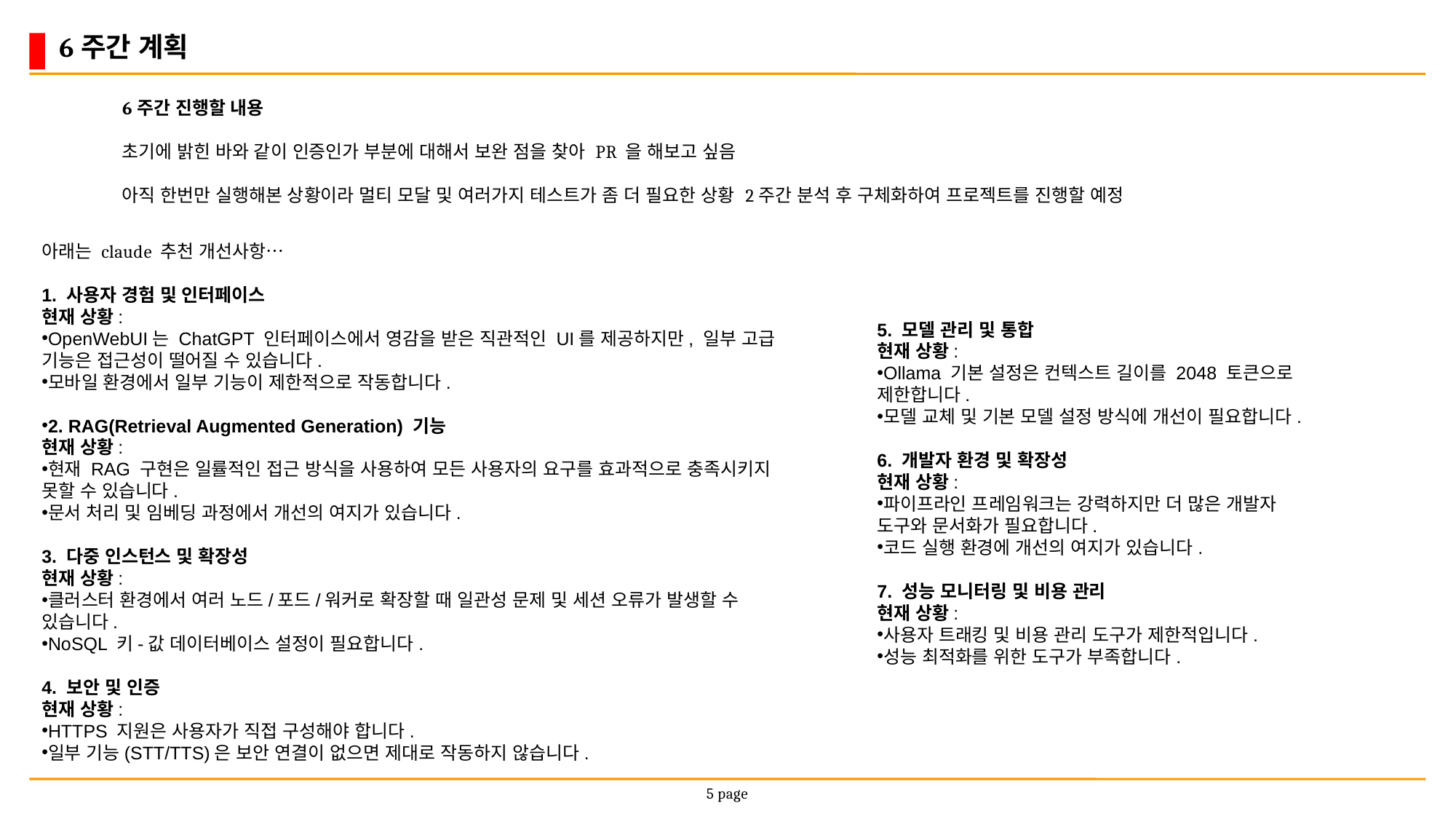

# 6주간 계획

6주간 진행할 내용

초기에 밝힌 바와 같이 인증인가 부분에 대해서 보완 점을 찾아 PR 을 해보고 싶음

아직 한번만 실행해본 상황이라 멀티 모달 및 여러가지 테스트가 좀 더 필요한 상황 2주간 분석 후 구체화하여 프로젝트를 진행할 예정

아래는 claude 추천 개선사항…

1. 사용자 경험 및 인터페이스
현재 상황:
OpenWebUI는 ChatGPT 인터페이스에서 영감을 받은 직관적인 UI를 제공하지만, 일부 고급 기능은 접근성이 떨어질 수 있습니다.
모바일 환경에서 일부 기능이 제한적으로 작동합니다.

2. RAG(Retrieval Augmented Generation) 기능
현재 상황:
현재 RAG 구현은 일률적인 접근 방식을 사용하여 모든 사용자의 요구를 효과적으로 충족시키지 못할 수 있습니다.
문서 처리 및 임베딩 과정에서 개선의 여지가 있습니다.

3. 다중 인스턴스 및 확장성
현재 상황:
클러스터 환경에서 여러 노드/포드/워커로 확장할 때 일관성 문제 및 세션 오류가 발생할 수 있습니다.
NoSQL 키-값 데이터베이스 설정이 필요합니다.

4. 보안 및 인증
현재 상황:
HTTPS 지원은 사용자가 직접 구성해야 합니다.
일부 기능(STT/TTS)은 보안 연결이 없으면 제대로 작동하지 않습니다.

5. 모델 관리 및 통합
현재 상황:
Ollama 기본 설정은 컨텍스트 길이를 2048 토큰으로 제한합니다.
모델 교체 및 기본 모델 설정 방식에 개선이 필요합니다.

6. 개발자 환경 및 확장성
현재 상황:
파이프라인 프레임워크는 강력하지만 더 많은 개발자 도구와 문서화가 필요합니다.
코드 실행 환경에 개선의 여지가 있습니다.

7. 성능 모니터링 및 비용 관리
현재 상황:
사용자 트래킹 및 비용 관리 도구가 제한적입니다.
성능 최적화를 위한 도구가 부족합니다.